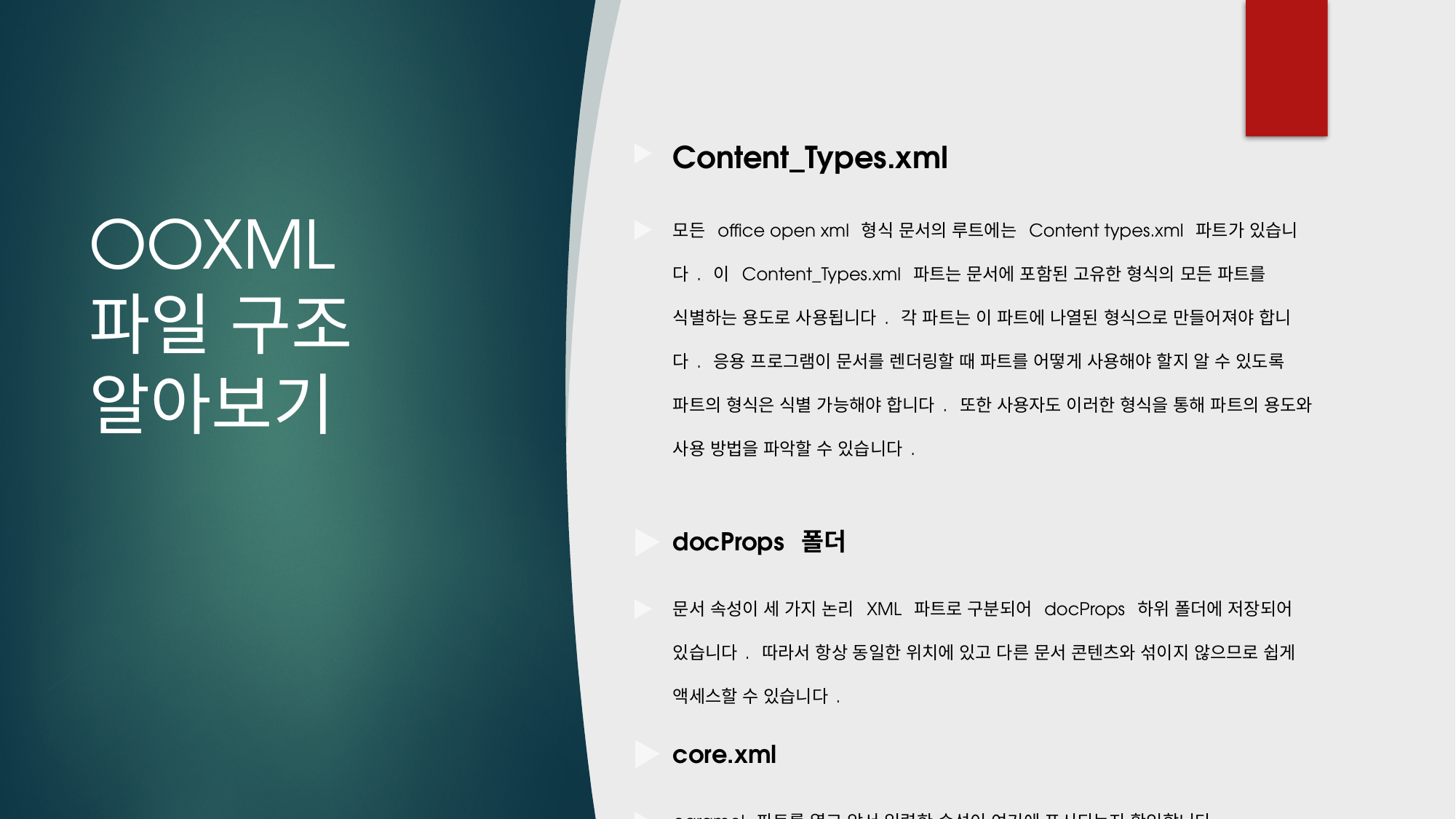

Content_Types.xml
모든 office open xml 형식 문서의 루트에는 Content types.xml 파트가 있습니다. 이 Content_Types.xml 파트는 문서에 포함된 고유한 형식의 모든 파트를 식별하는 용도로 사용됩니다. 각 파트는 이 파트에 나열된 형식으로 만들어져야 합니다. 응용 프로그램이 문서를 렌더링할 때 파트를 어떻게 사용해야 할지 알 수 있도록 파트의 형식은 식별 가능해야 합니다. 또한 사용자도 이러한 형식을 통해 파트의 용도와 사용 방법을 파악할 수 있습니다.
docProps 폴더
문서 속성이 세 가지 논리 XML 파트로 구분되어 docProps 하위 폴더에 저장되어 있습니다. 따라서 항상 동일한 위치에 있고 다른 문서 콘텐츠와 섞이지 않으므로 쉽게 액세스할 수 있습니다.
core.xml
caramel 파트를 열고 앞서 입력한 속성이 여기에 표시되는지 확인합니다. core.xml 파트에는 제목, 주제, 만든이 등 사용자가 문서를 식별하기 위해 입력한일반적인 문서 속성이 저장됩니다.

# OOXML 파일 구조 알아보기